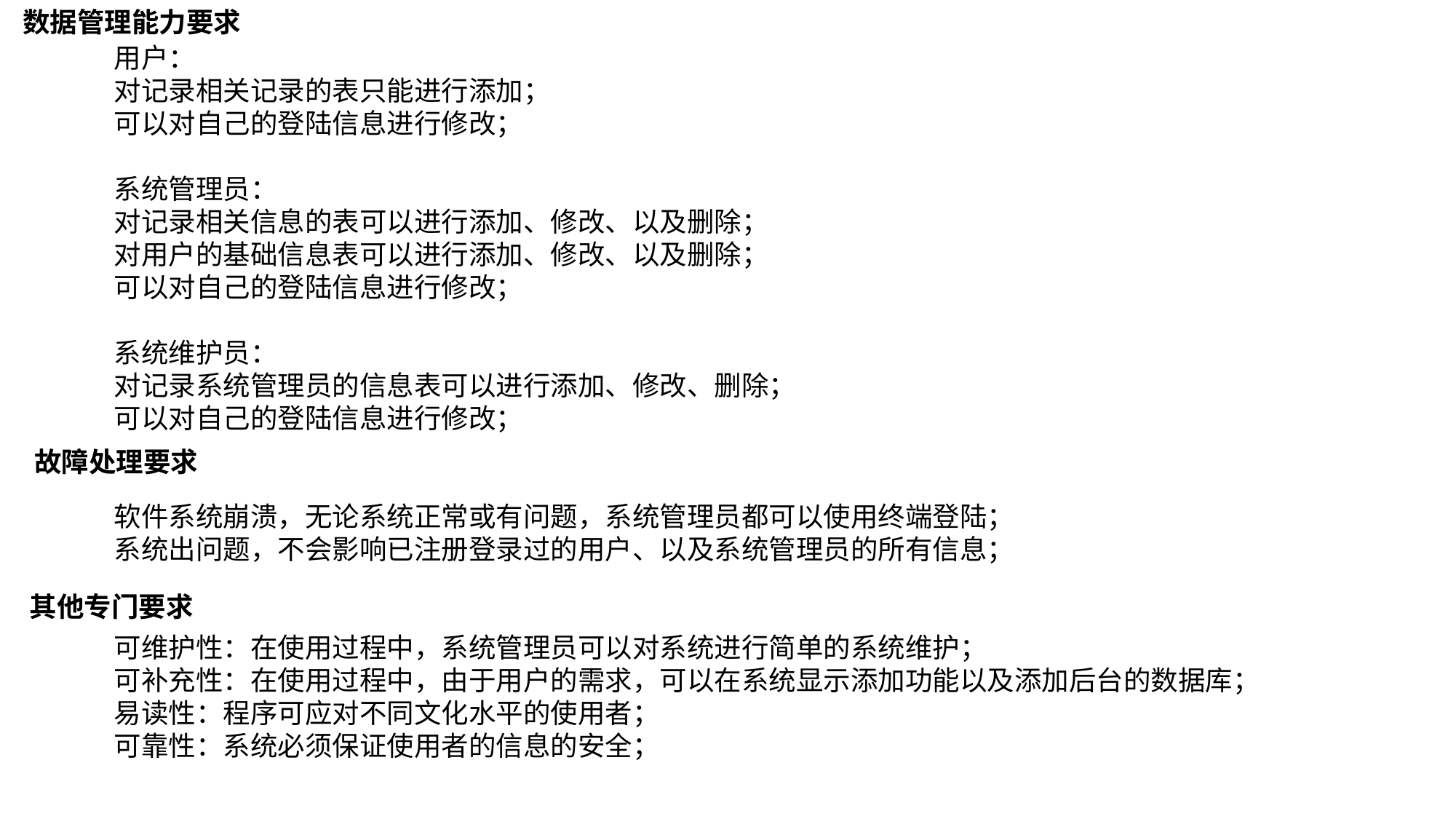

数据管理能力要求
用户：
对记录相关记录的表只能进行添加；
可以对自己的登陆信息进行修改；

系统管理员：
对记录相关信息的表可以进行添加、修改、以及删除；
对用户的基础信息表可以进行添加、修改、以及删除；
可以对自己的登陆信息进行修改；

系统维护员：
对记录系统管理员的信息表可以进行添加、修改、删除；
可以对自己的登陆信息进行修改；

软件系统崩溃，无论系统正常或有问题，系统管理员都可以使用终端登陆；
系统出问题，不会影响已注册登录过的用户、以及系统管理员的所有信息；

可维护性：在使用过程中，系统管理员可以对系统进行简单的系统维护；
可补充性：在使用过程中，由于用户的需求，可以在系统显示添加功能以及添加后台的数据库；
易读性：程序可应对不同文化水平的使用者；
可靠性：系统必须保证使用者的信息的安全；
故障处理要求
其他专门要求